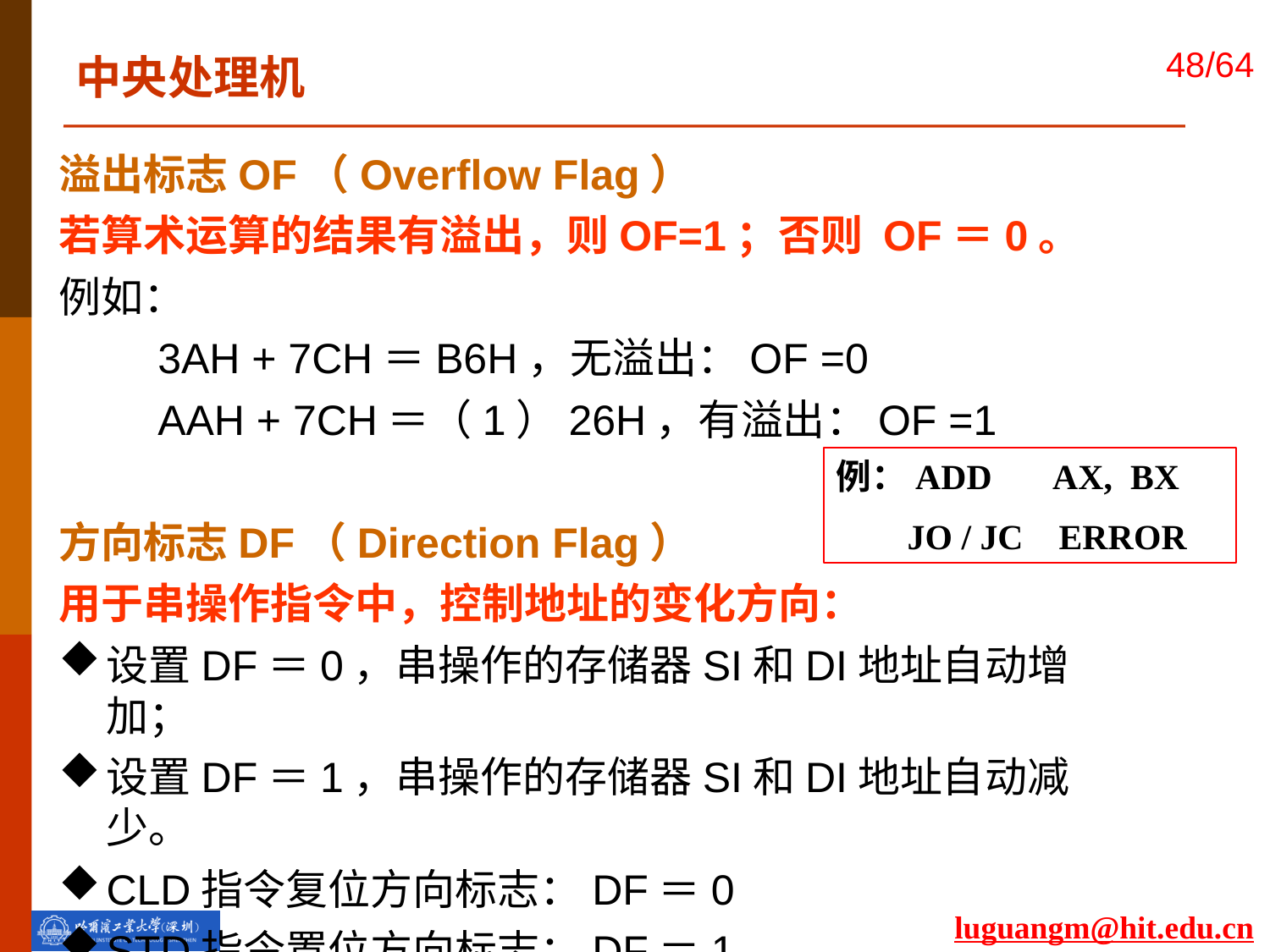

中央处理机
溢出标志OF（Overflow Flag）
若算术运算的结果有溢出，则OF=1；否则 OF＝0。
例如：
   3AH + 7CH＝B6H，无溢出：OF =0
   AAH + 7CH＝（1）26H，有溢出：OF =1

方向标志DF（Direction Flag）
用于串操作指令中，控制地址的变化方向：
设置DF＝0，串操作的存储器SI和DI地址自动增加；
设置DF＝1，串操作的存储器SI和DI地址自动减少。
CLD指令复位方向标志：DF＝0
STD指令置位方向标志：DF＝1

例：ADD       AX,  BX
        JO / JC    ERROR